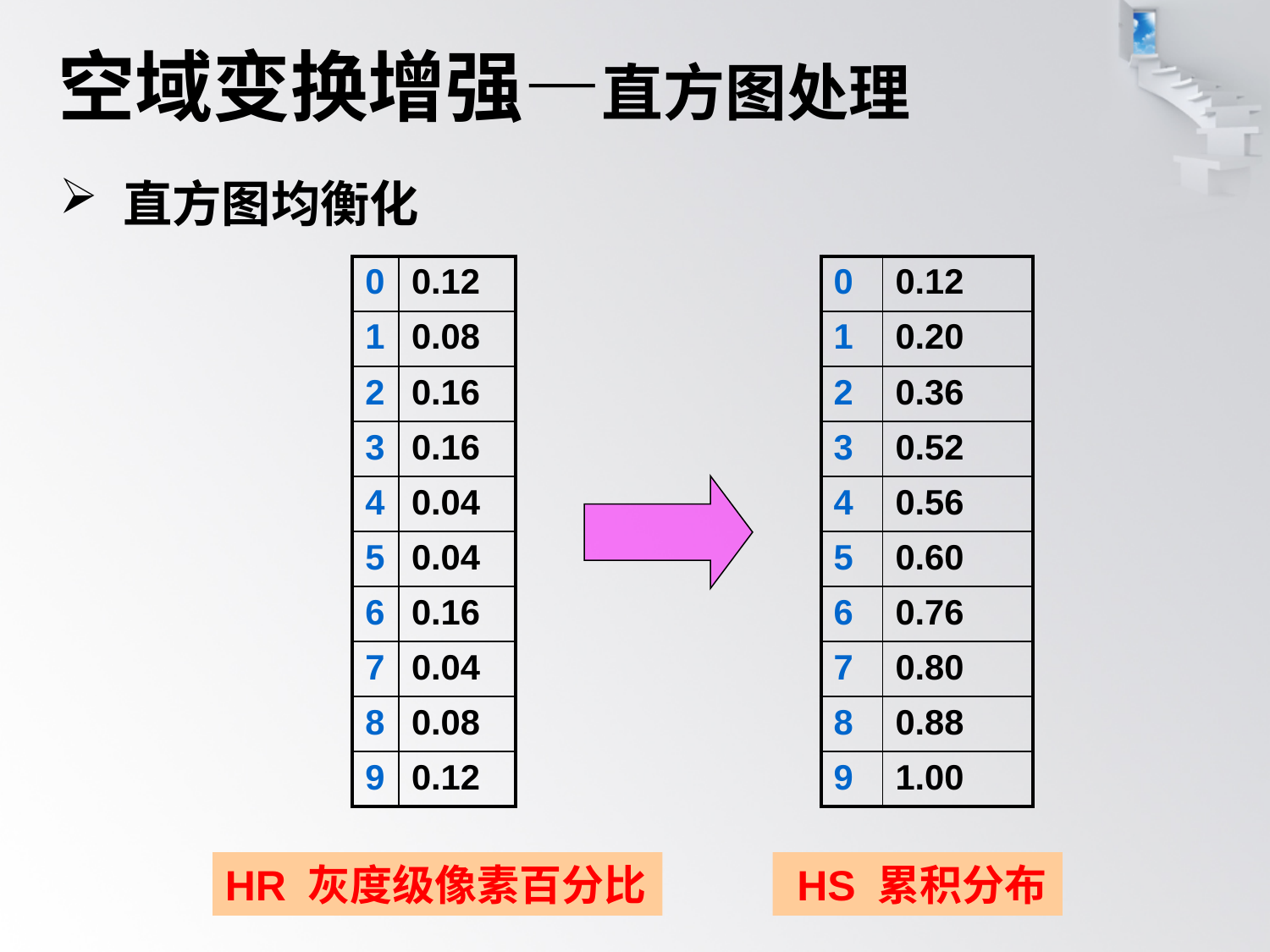

# 空域变换增强—直方图处理
直方图均衡化
| 0 | 0.12 |
| --- | --- |
| 1 | 0.08 |
| 2 | 0.16 |
| 3 | 0.16 |
| 4 | 0.04 |
| 5 | 0.04 |
| 6 | 0.16 |
| 7 | 0.04 |
| 8 | 0.08 |
| 9 | 0.12 |
| 0 | 0.12 |
| --- | --- |
| 1 | 0.20 |
| 2 | 0.36 |
| 3 | 0.52 |
| 4 | 0.56 |
| 5 | 0.60 |
| 6 | 0.76 |
| 7 | 0.80 |
| 8 | 0.88 |
| 9 | 1.00 |

HR 灰度级像素百分比
 HS 累积分布